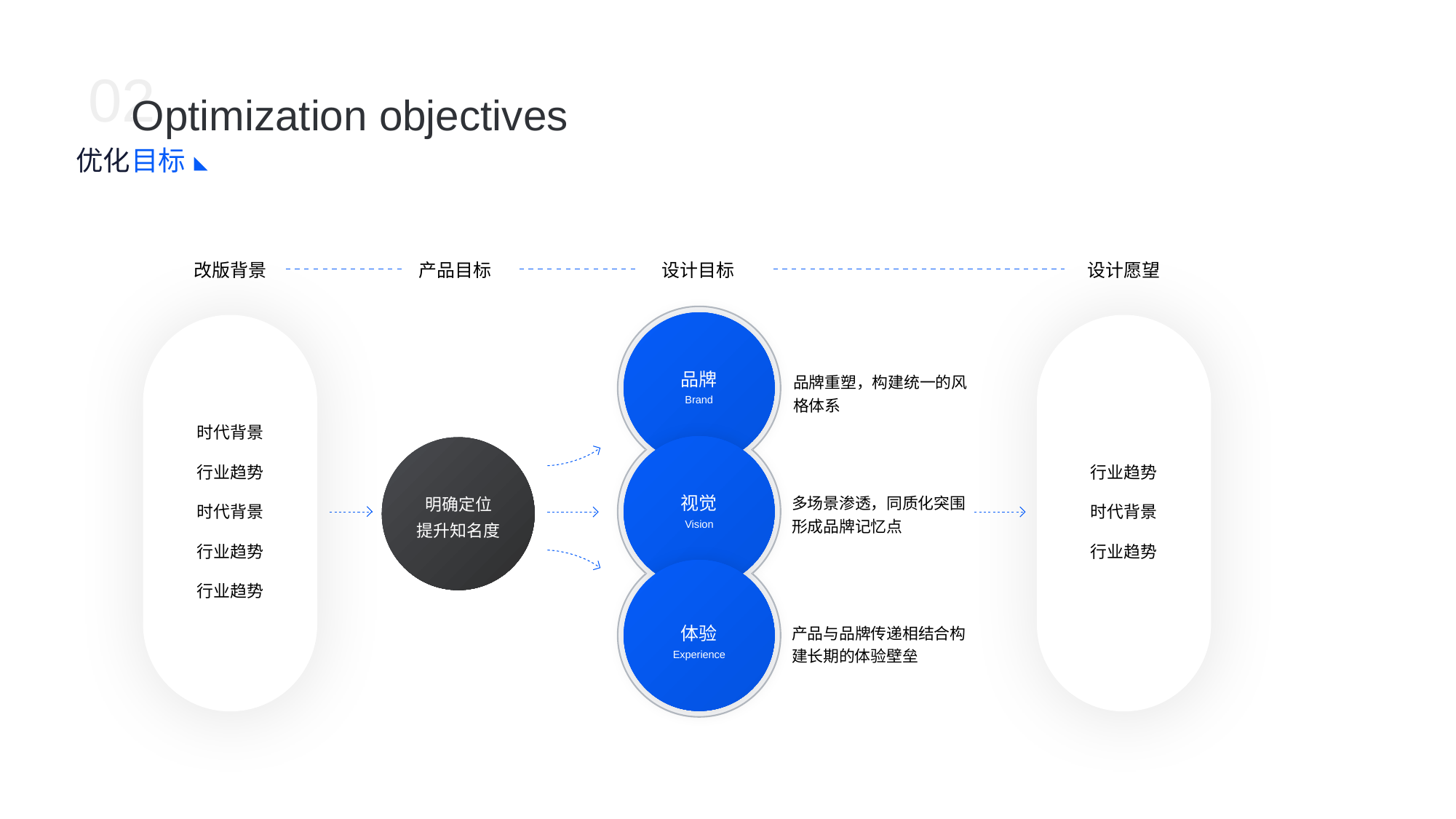

02
Optimization objectives
优化
目标

改版背景
产品目标
设计目标
设计愿望

品牌
品牌重塑，构建统一的风
格体系
Brand
时代背景

行业趋势
行业趋势
明确定位
提升知名度
多场景渗透，同质化突围形成品牌记忆点
视觉
时代背景
时代背景

Vision
行业趋势
行业趋势

行业趋势
产品与品牌传递相结合构建长期的体验壁垒
体验
Experience